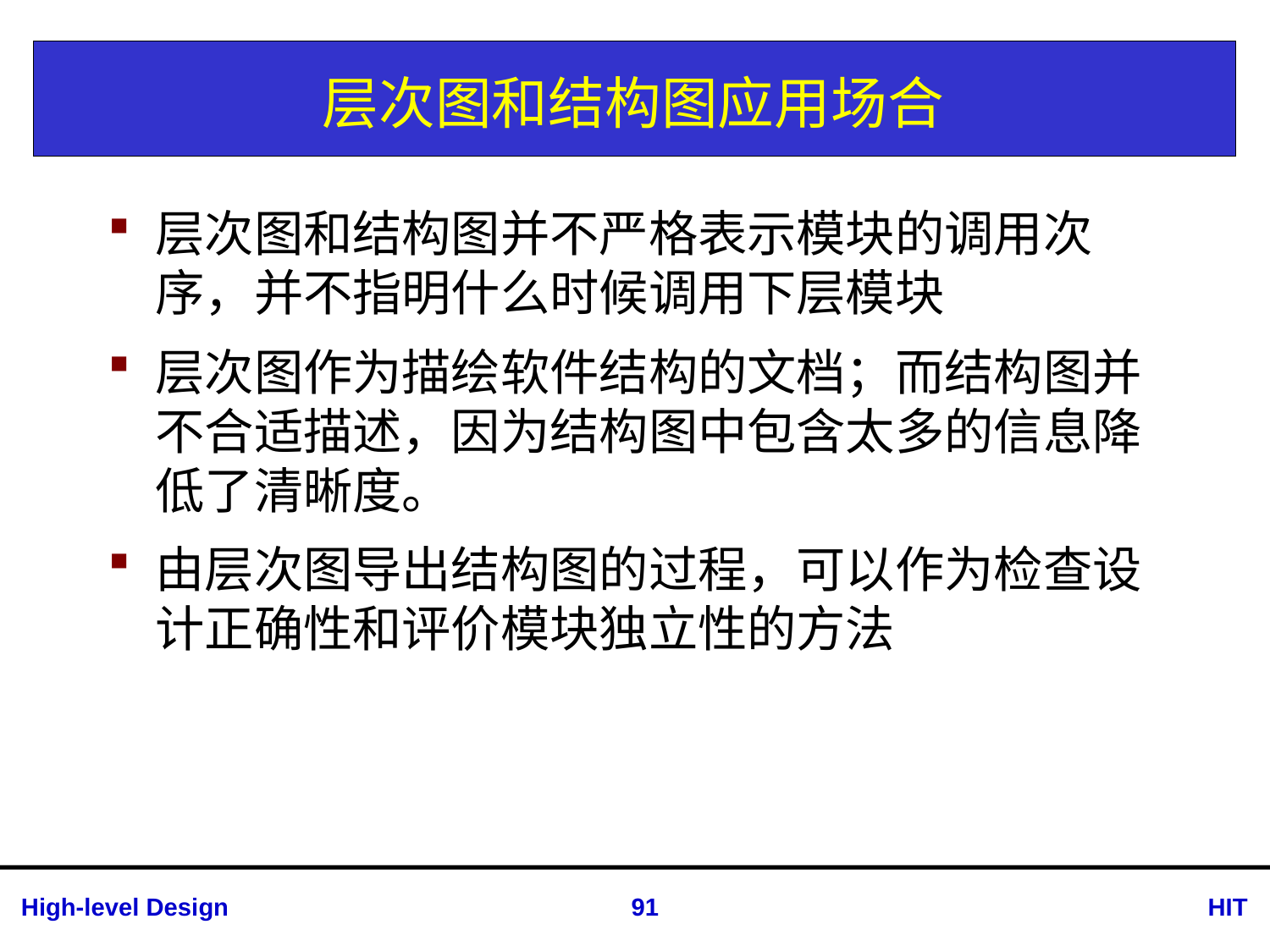

# 层次图和结构图应用场合
层次图和结构图并不严格表示模块的调用次序，并不指明什么时候调用下层模块
层次图作为描绘软件结构的文档；而结构图并不合适描述，因为结构图中包含太多的信息降低了清晰度。
由层次图导出结构图的过程，可以作为检查设计正确性和评价模块独立性的方法